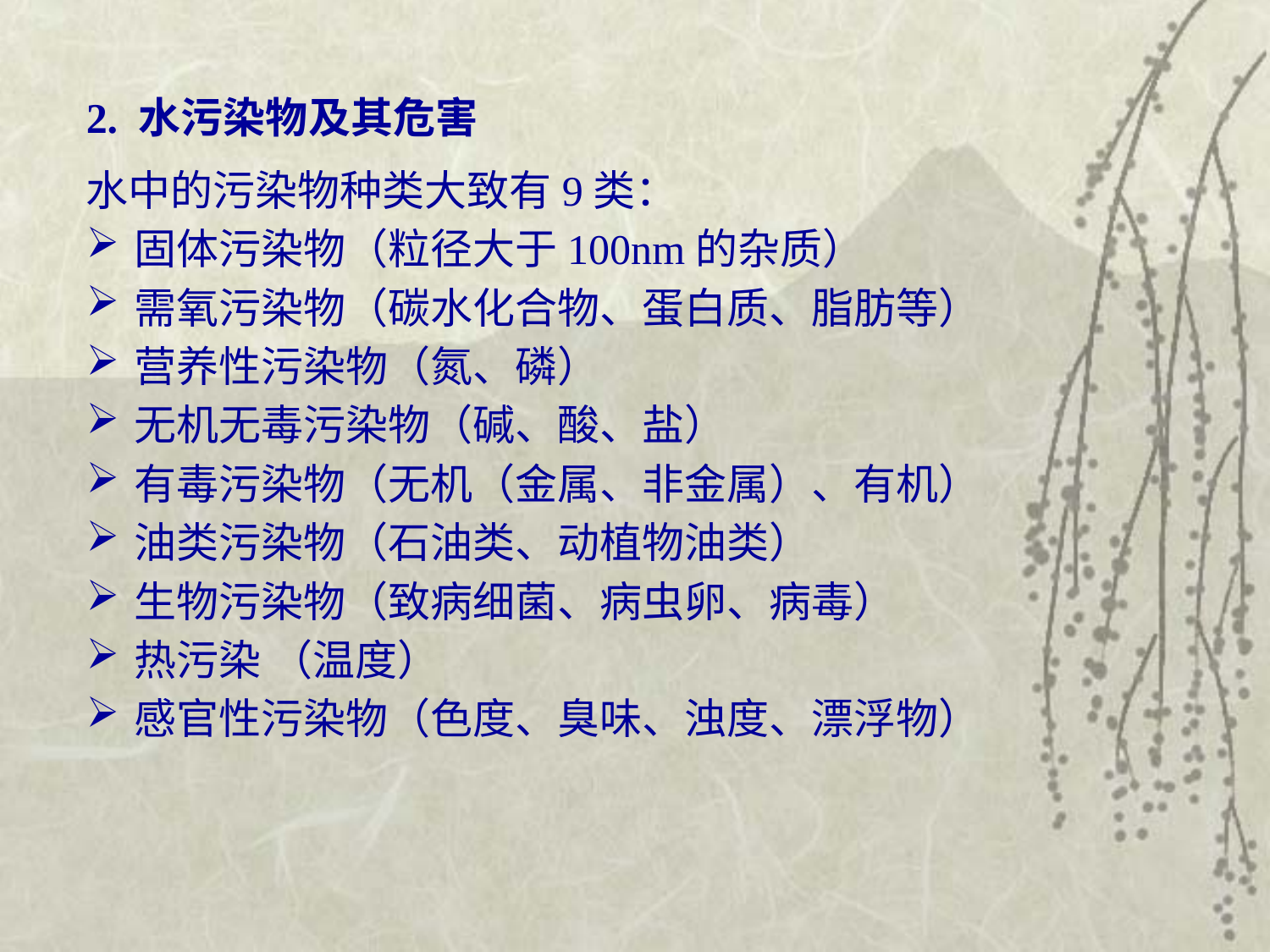

2. 水污染物及其危害
水中的污染物种类大致有9类：
固体污染物（粒径大于100nm的杂质）
需氧污染物（碳水化合物、蛋白质、脂肪等）
营养性污染物（氮、磷）
无机无毒污染物（碱、酸、盐）
有毒污染物（无机（金属、非金属）、有机）
油类污染物（石油类、动植物油类）
生物污染物（致病细菌、病虫卵、病毒）
热污染 （温度）
感官性污染物（色度、臭味、浊度、漂浮物）